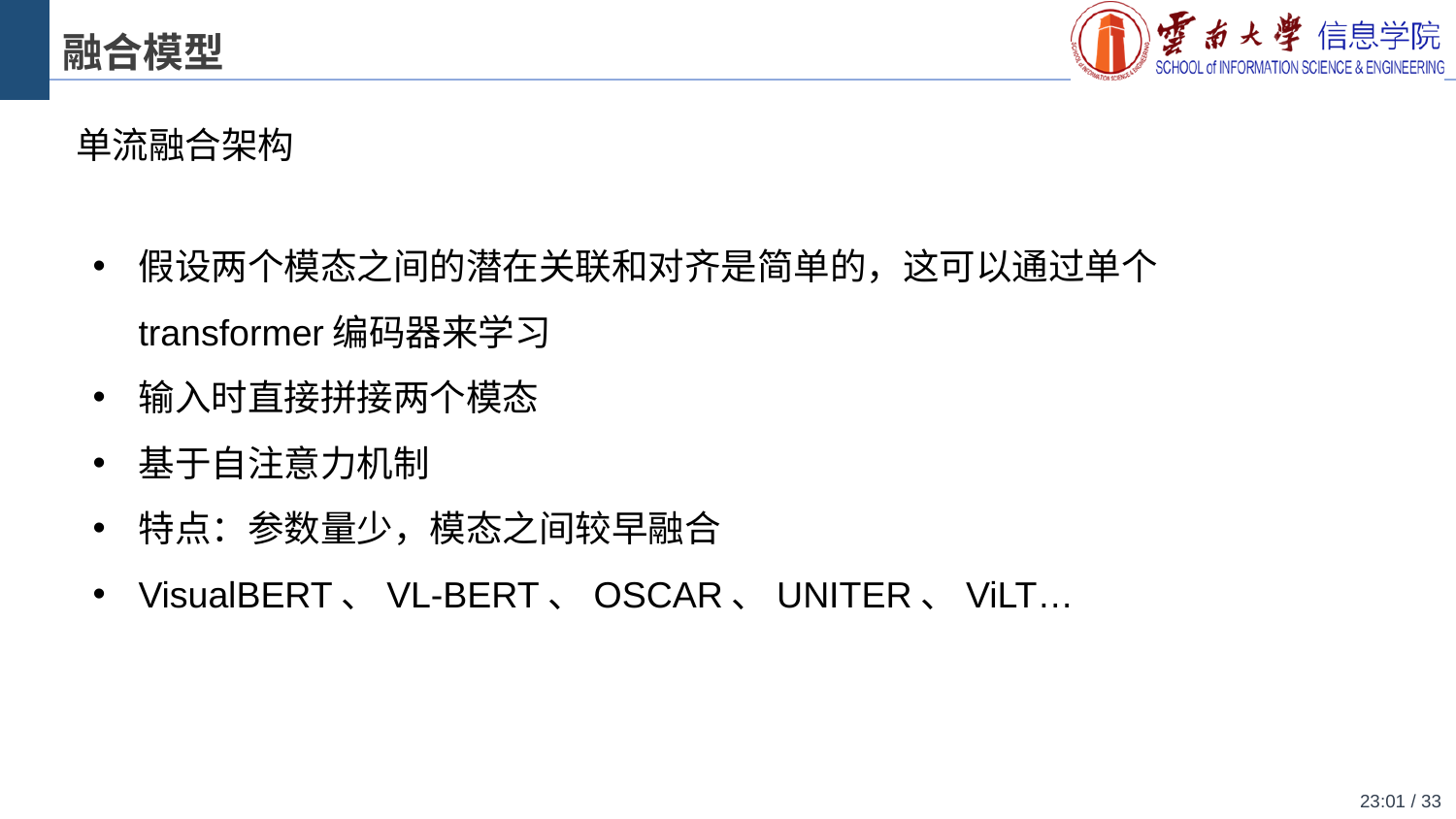

# 融合模型

单流融合架构
假设两个模态之间的潜在关联和对齐是简单的，这可以通过单个transformer编码器来学习
输入时直接拼接两个模态
基于自注意力机制
特点：参数量少，模态之间较早融合
VisualBERT、VL-BERT、OSCAR、UNITER、ViLT…